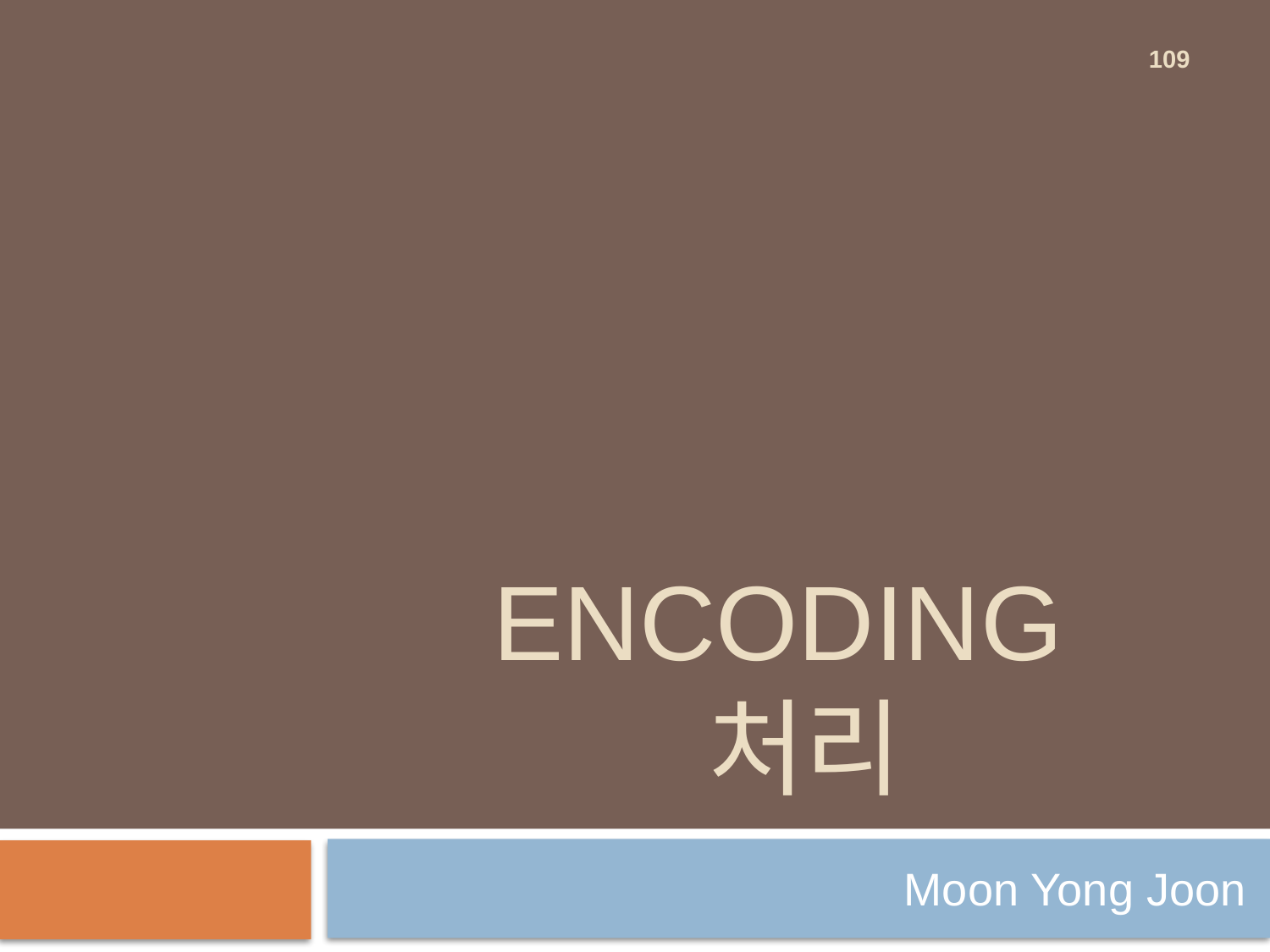

109
# Encoding 처리
Moon Yong Joon